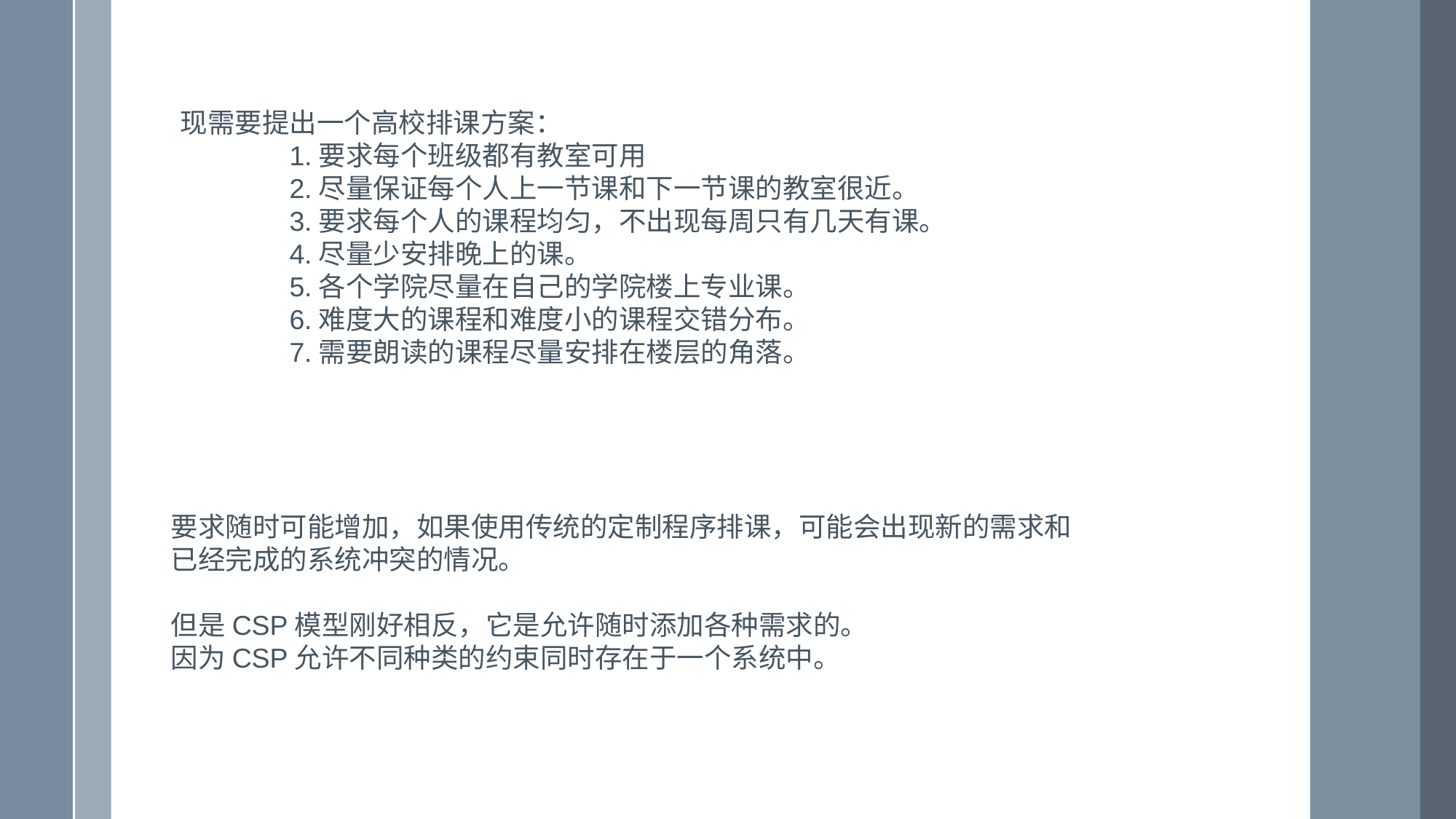

现需要提出一个高校排课方案：
	1.要求每个班级都有教室可用
	2.尽量保证每个人上一节课和下一节课的教室很近。
	3.要求每个人的课程均匀，不出现每周只有几天有课。
	4.尽量少安排晚上的课。
	5.各个学院尽量在自己的学院楼上专业课。
	6.难度大的课程和难度小的课程交错分布。
	7.需要朗读的课程尽量安排在楼层的角落。
要求随时可能增加，如果使用传统的定制程序排课，可能会出现新的需求和
已经完成的系统冲突的情况。

但是CSP模型刚好相反，它是允许随时添加各种需求的。
因为CSP允许不同种类的约束同时存在于一个系统中。